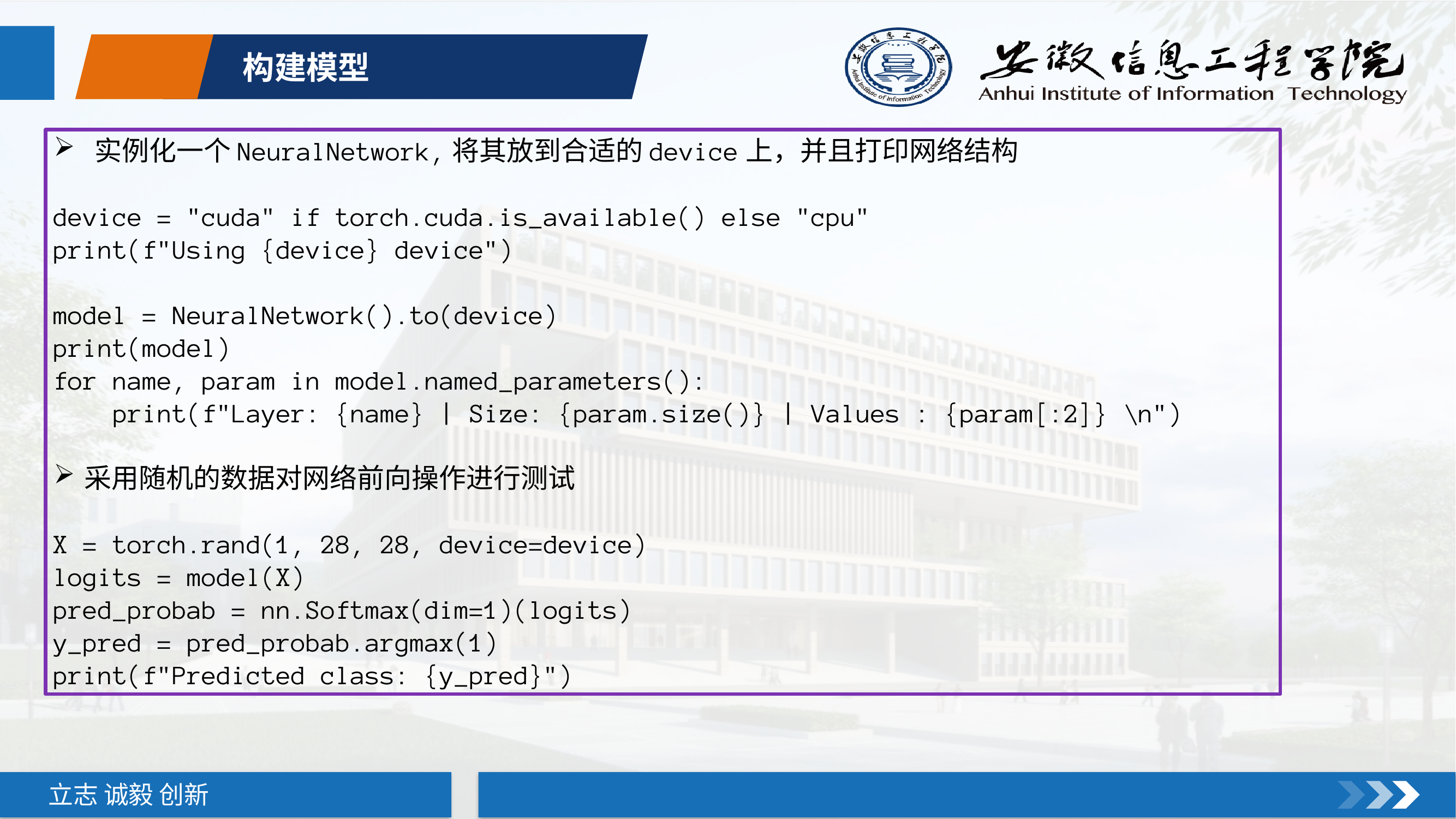

构建模型
实例化一个NeuralNetwork,将其放到合适的device上，并且打印网络结构

device = "cuda" if torch.cuda.is_available() else "cpu"
print(f"Using {device} device")

model = NeuralNetwork().to(device)
print(model)
for name, param in model.named_parameters():
    print(f"Layer: {name} | Size: {param.size()} | Values : {param[:2]} \n")

采用随机的数据对网络前向操作进行测试

X = torch.rand(1, 28, 28, device=device)
logits = model(X)
pred_probab = nn.Softmax(dim=1)(logits)
y_pred = pred_probab.argmax(1)
print(f"Predicted class: {y_pred}")